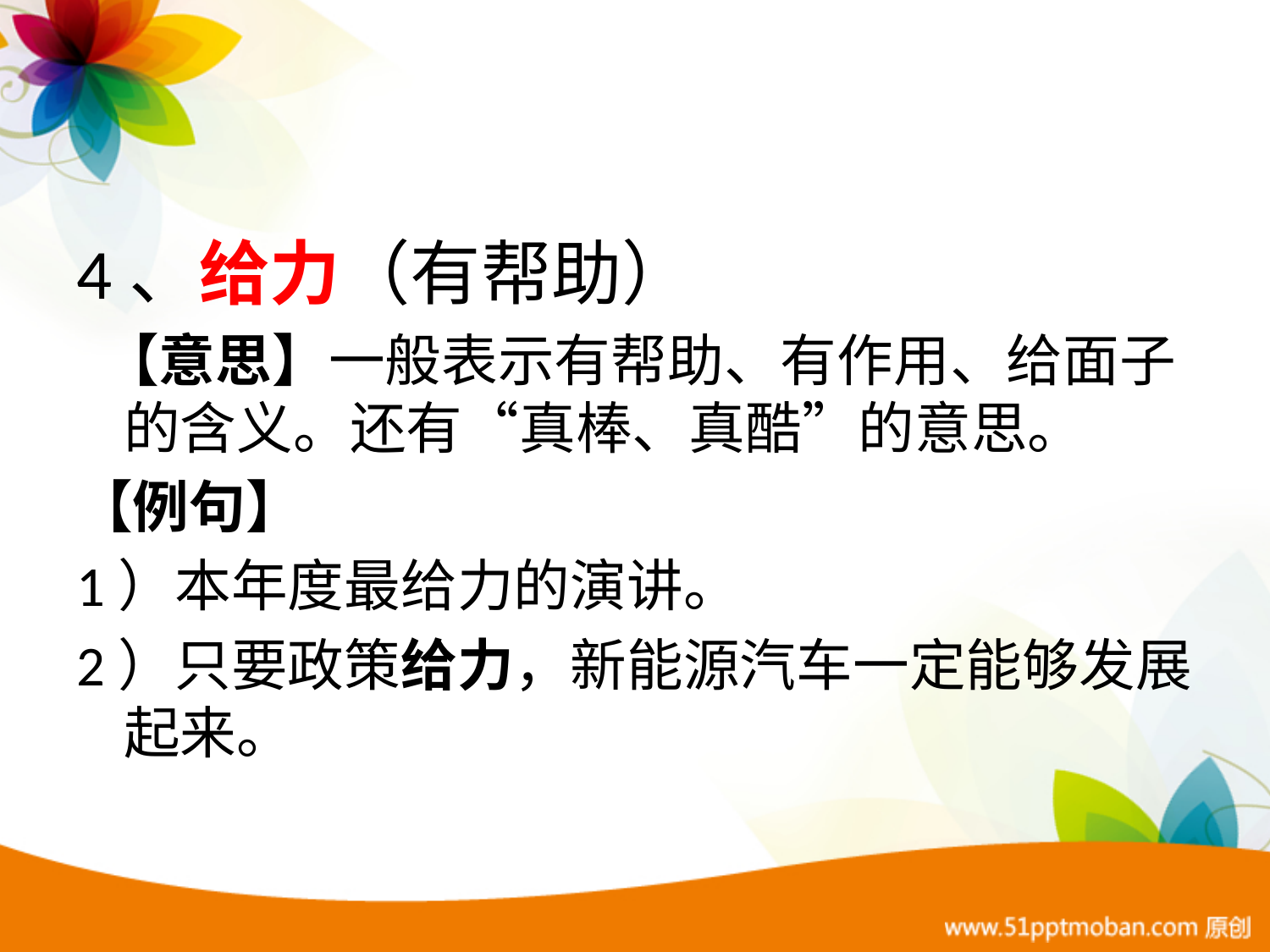

4、给力（有帮助）
 【意思】一般表示有帮助、有作用、给面子的含义。还有“真棒、真酷”的意思。
【例句】
1）本年度最给力的演讲。
2）只要政策给力，新能源汽车一定能够发展起来。